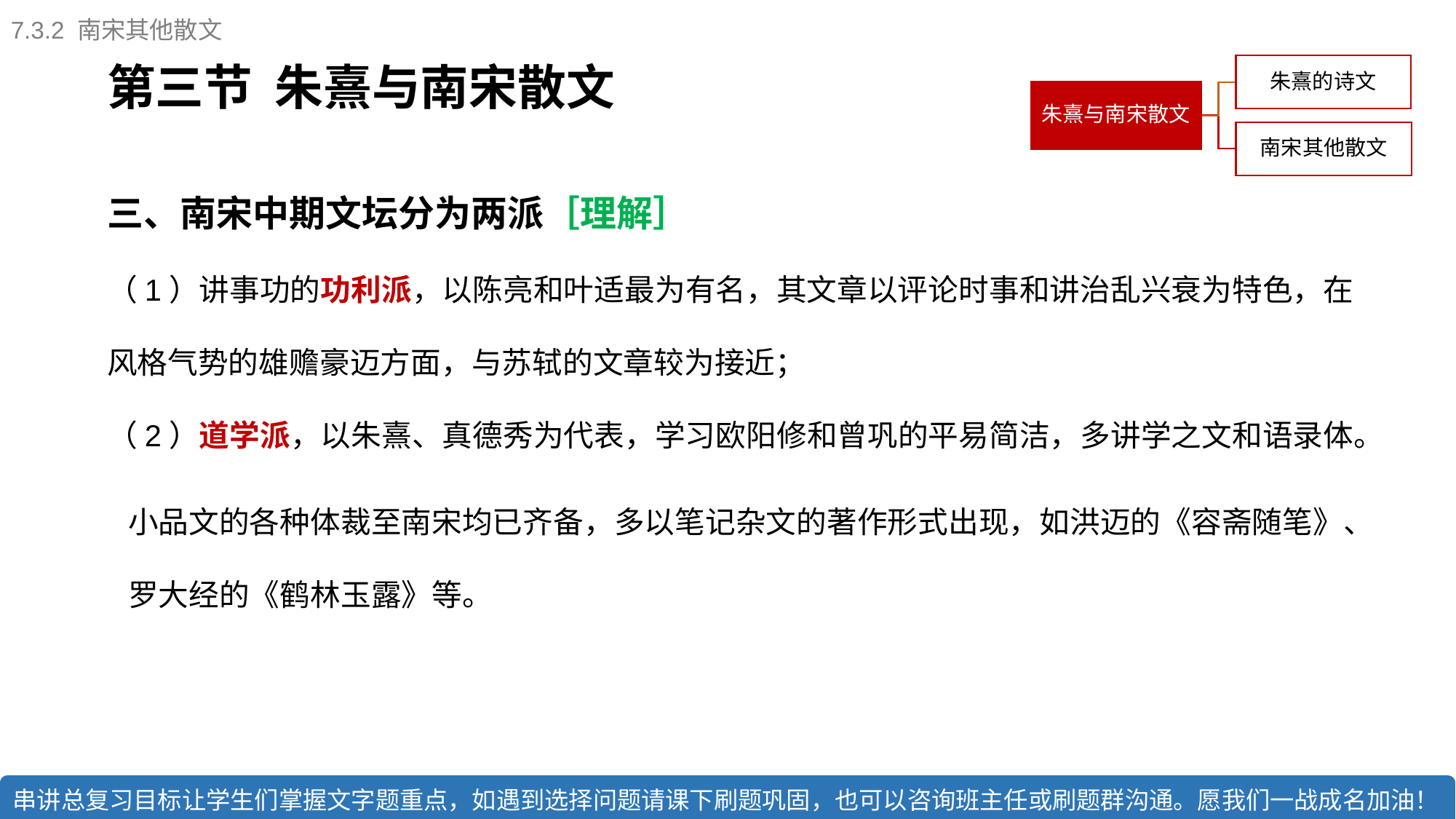

朱熹与南宋散文
朱熹的诗文
南宋其他散文
7.3.2 南宋其他散文
第三节  朱熹与南宋散文
三、南宋中期文坛分为两派［理解］
（1）讲事功的功利派，以陈亮和叶适最为有名，其文章以评论时事和讲治乱兴衰为特色，在风格气势的雄赡豪迈方面，与苏轼的文章较为接近；
（2）道学派，以朱熹、真德秀为代表，学习欧阳修和曾巩的平易简洁，多讲学之文和语录体。
小品文的各种体裁至南宋均已齐备，多以笔记杂文的著作形式出现，如洪迈的《容斋随笔》、罗大经的《鹤林玉露》等。